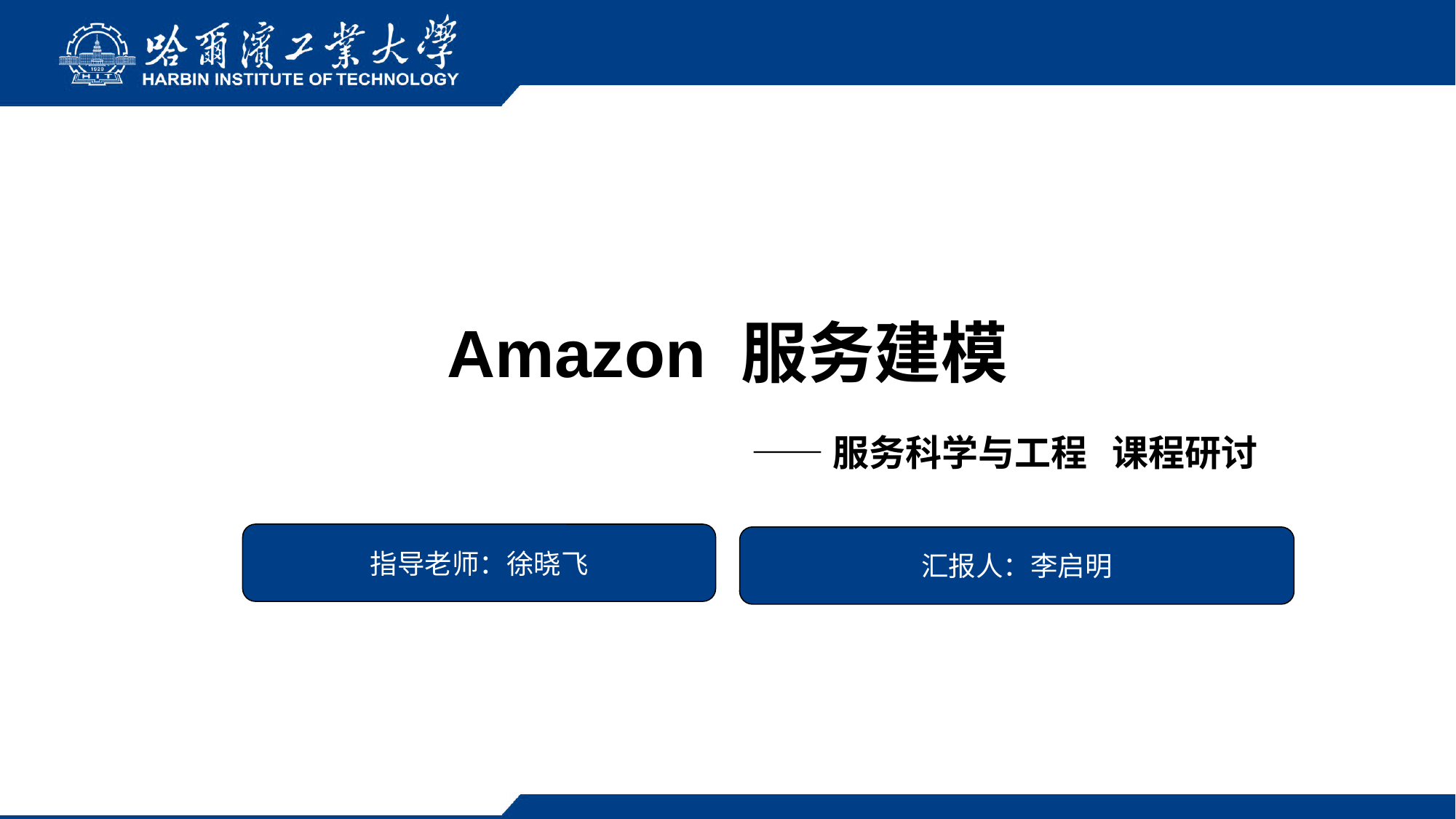

# Amazon 服务建模
——服务科学与工程   课程研讨
指导老师：徐晓飞
汇报人：李启明